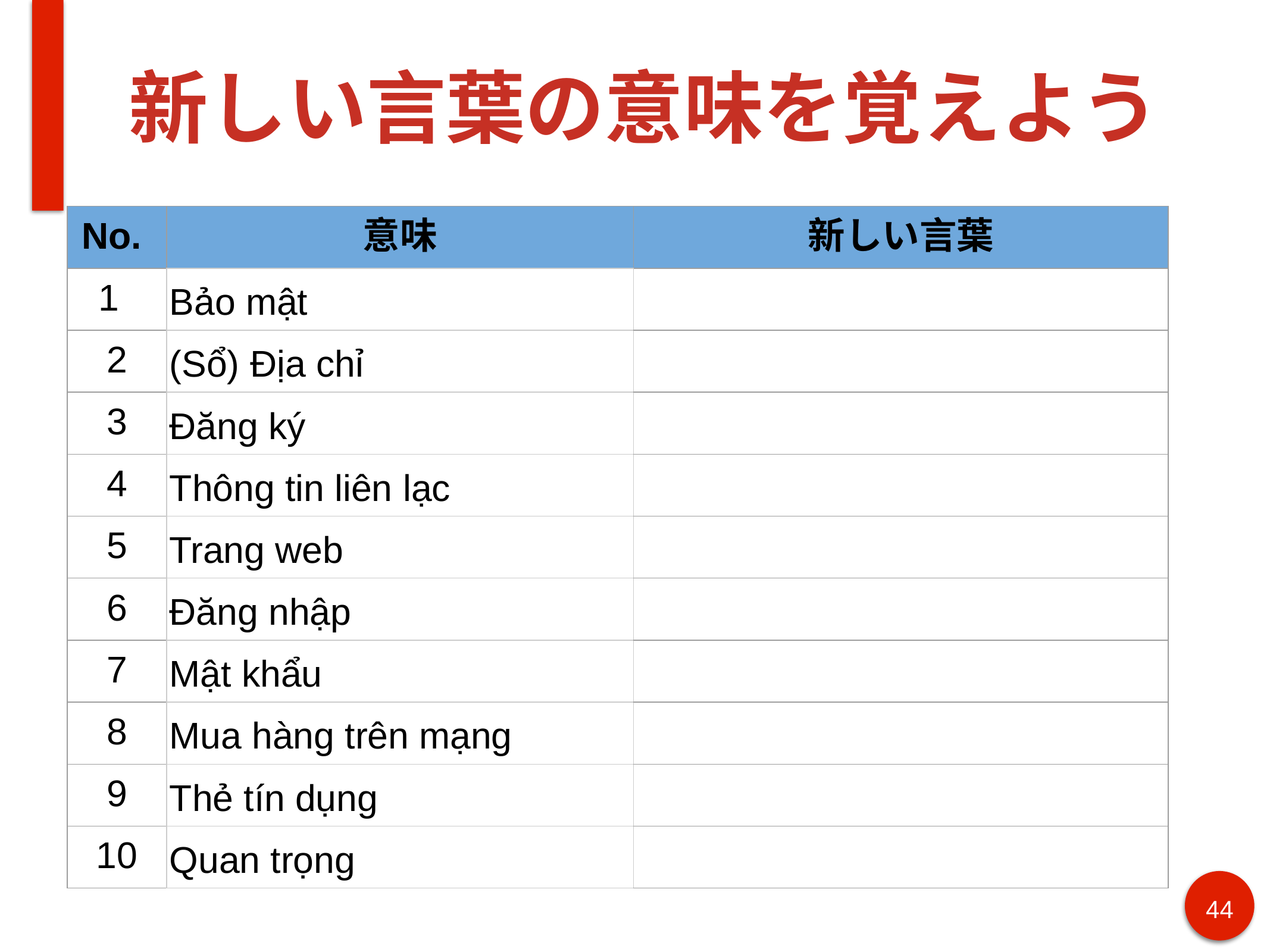

# 新しい言葉の意味を覚えよう
| No. | 意味 | 新しい言葉 |
| --- | --- | --- |
| 1 | Bảo mật |  |
| 2 | (Sổ) Địa chỉ |  |
| 3 | Đăng ký |  |
| 4 | Thông tin liên lạc |  |
| 5 | Trang web |  |
| 6 | Đăng nhập |  |
| 7 | Mật khẩu |  |
| 8 | Mua hàng trên mạng |  |
| 9 | Thẻ tín dụng |  |
| 10 | Quan trọng |  |
44